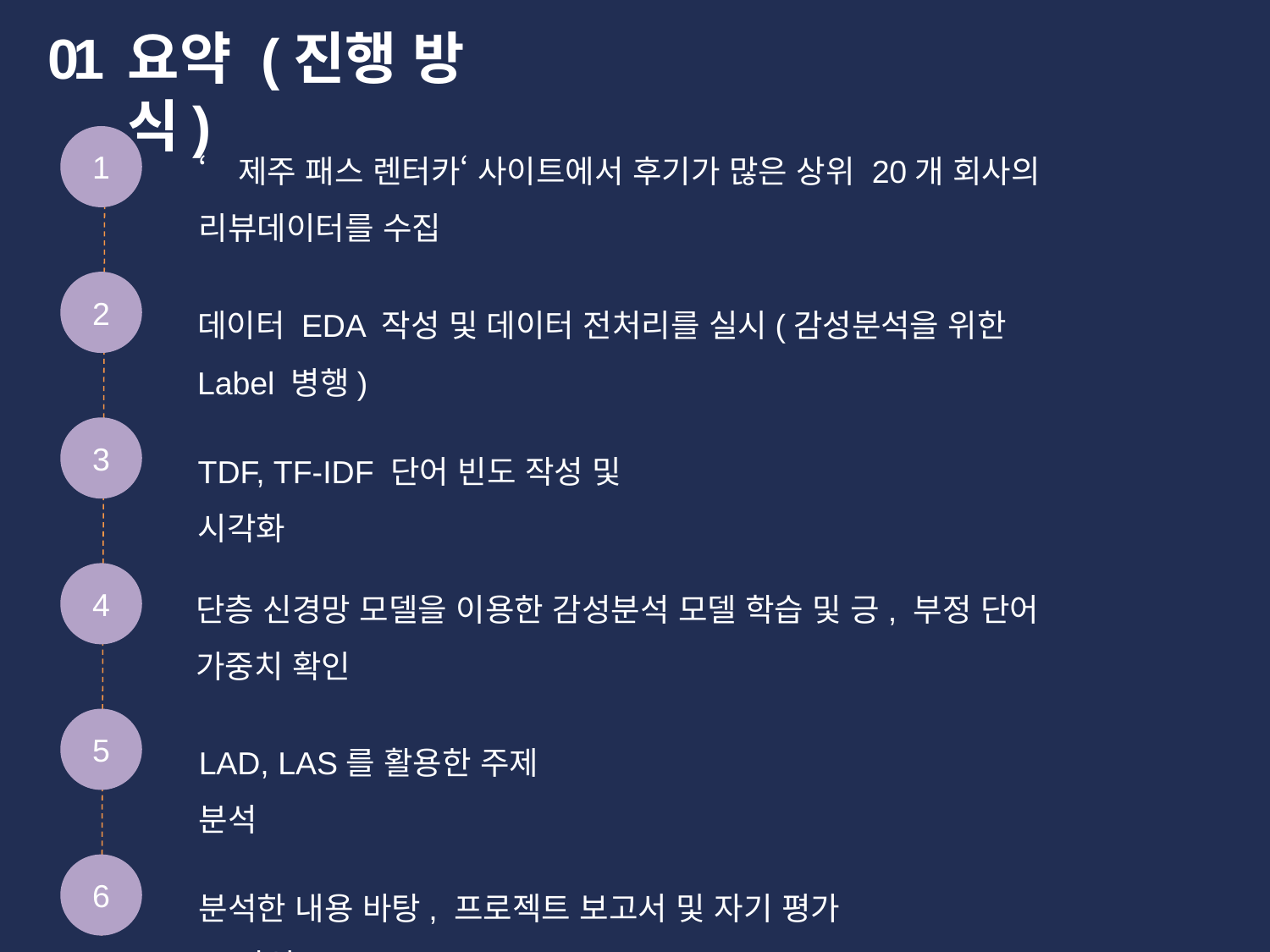

01
요약 (진행 방식)
1
2
3
4
5
6
‘제주 패스 렌터카‘ 사이트에서 후기가 많은 상위 20개 회사의 리뷰데이터를 수집
데이터 EDA 작성 및 데이터 전처리를 실시(감성분석을 위한 Label 병행)
TDF, TF-IDF 단어 빈도 작성 및 시각화
단층 신경망 모델을 이용한 감성분석 모델 학습 및 긍, 부정 단어 가중치 확인
LAD, LAS를 활용한 주제 분석
분석한 내용 바탕, 프로젝트 보고서 및 자기 평가 표 작성